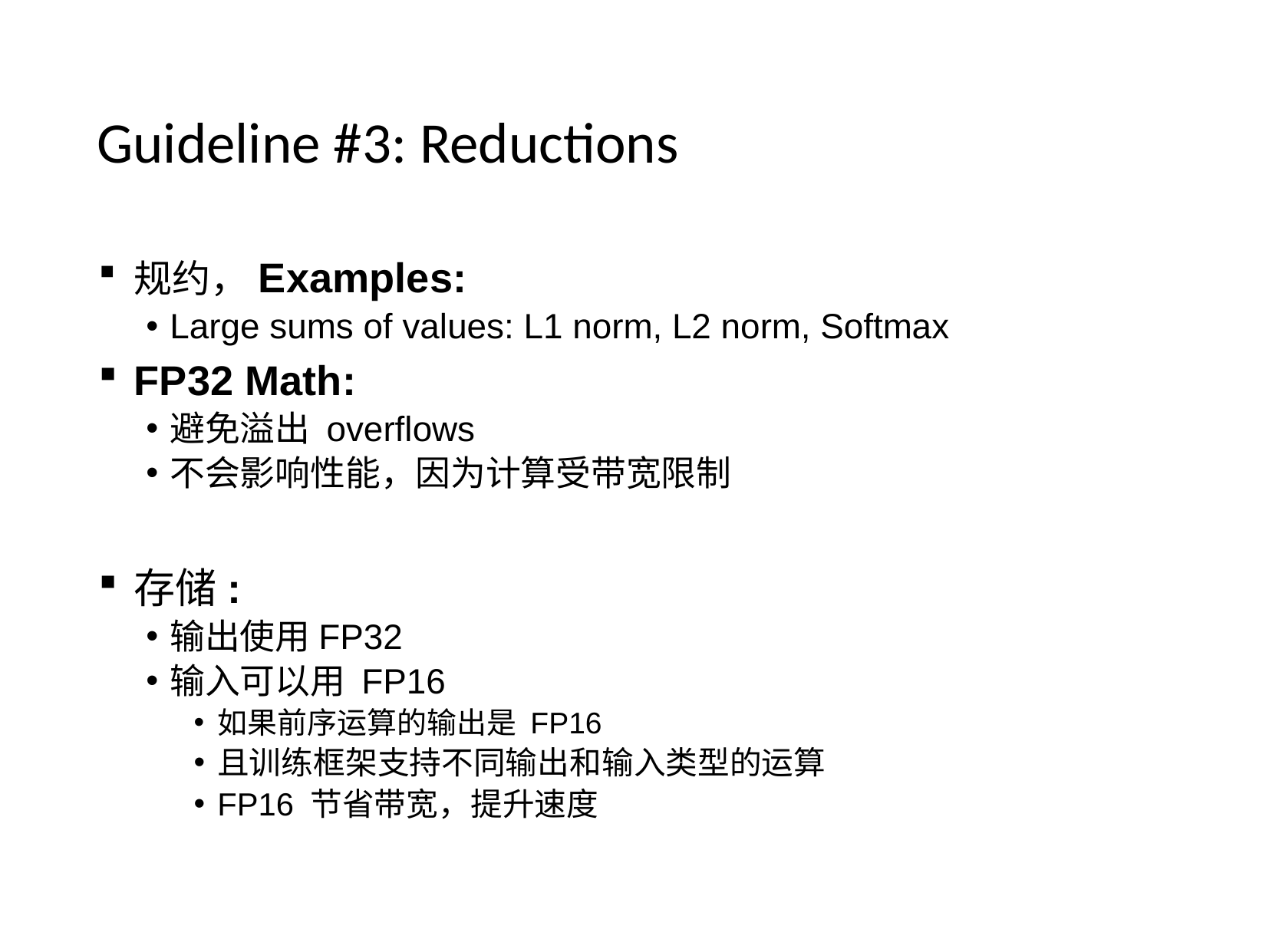

# Guideline #3: Reductions
规约，Examples:
Large sums of values: L1 norm, L2 norm, Softmax
FP32 Math:
避免溢出 overflows
不会影响性能，因为计算受带宽限制

存储:
输出使用FP32
输入可以用 FP16
如果前序运算的输出是 FP16
且训练框架支持不同输出和输入类型的运算
FP16 节省带宽，提升速度